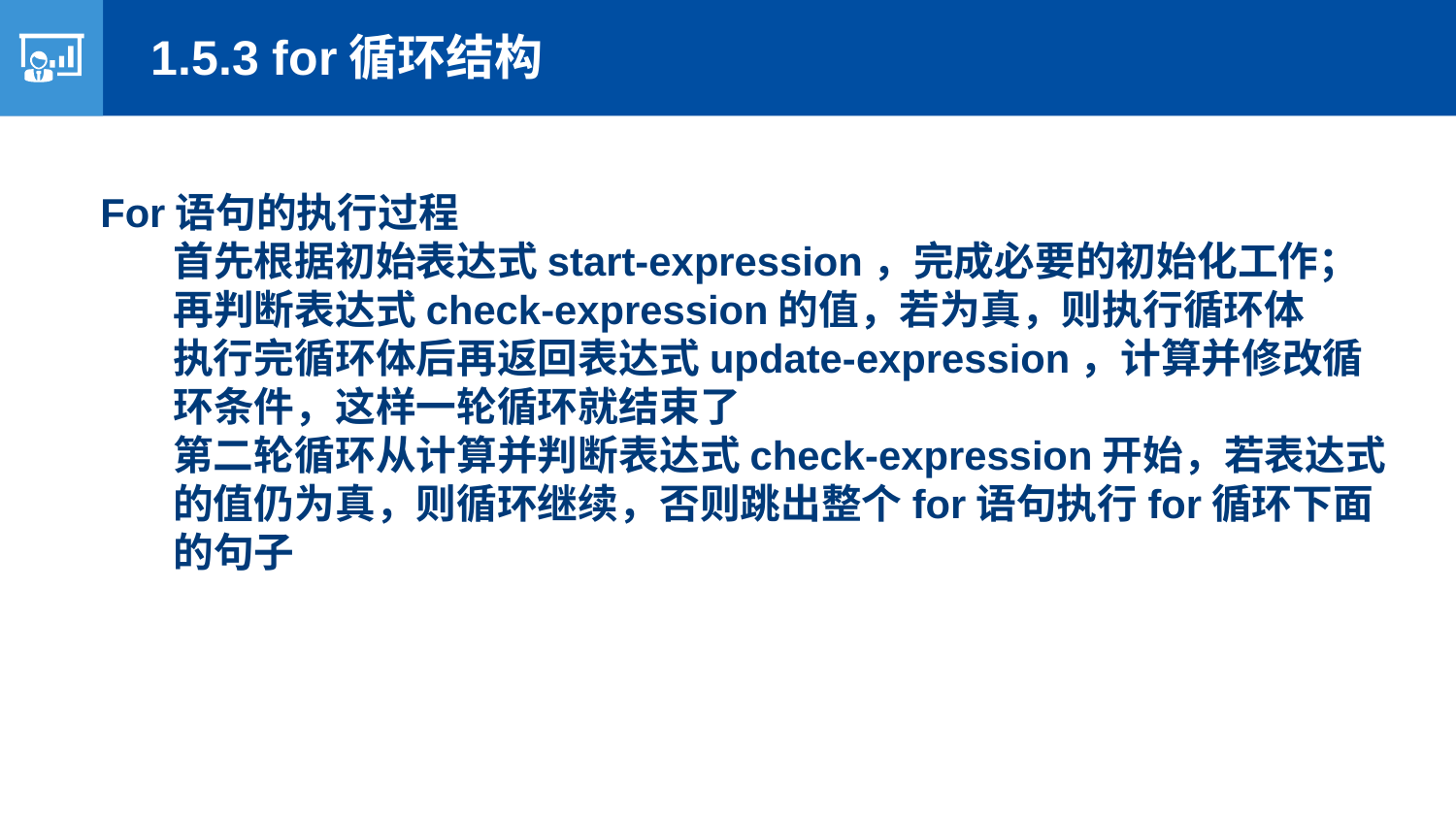

1.5.3 for循环结构
For语句的执行过程
首先根据初始表达式start-expression，完成必要的初始化工作；再判断表达式check-expression的值，若为真，则执行循环体
执行完循环体后再返回表达式update-expression，计算并修改循环条件，这样一轮循环就结束了
第二轮循环从计算并判断表达式check-expression开始，若表达式的值仍为真，则循环继续，否则跳出整个for语句执行for循环下面的句子